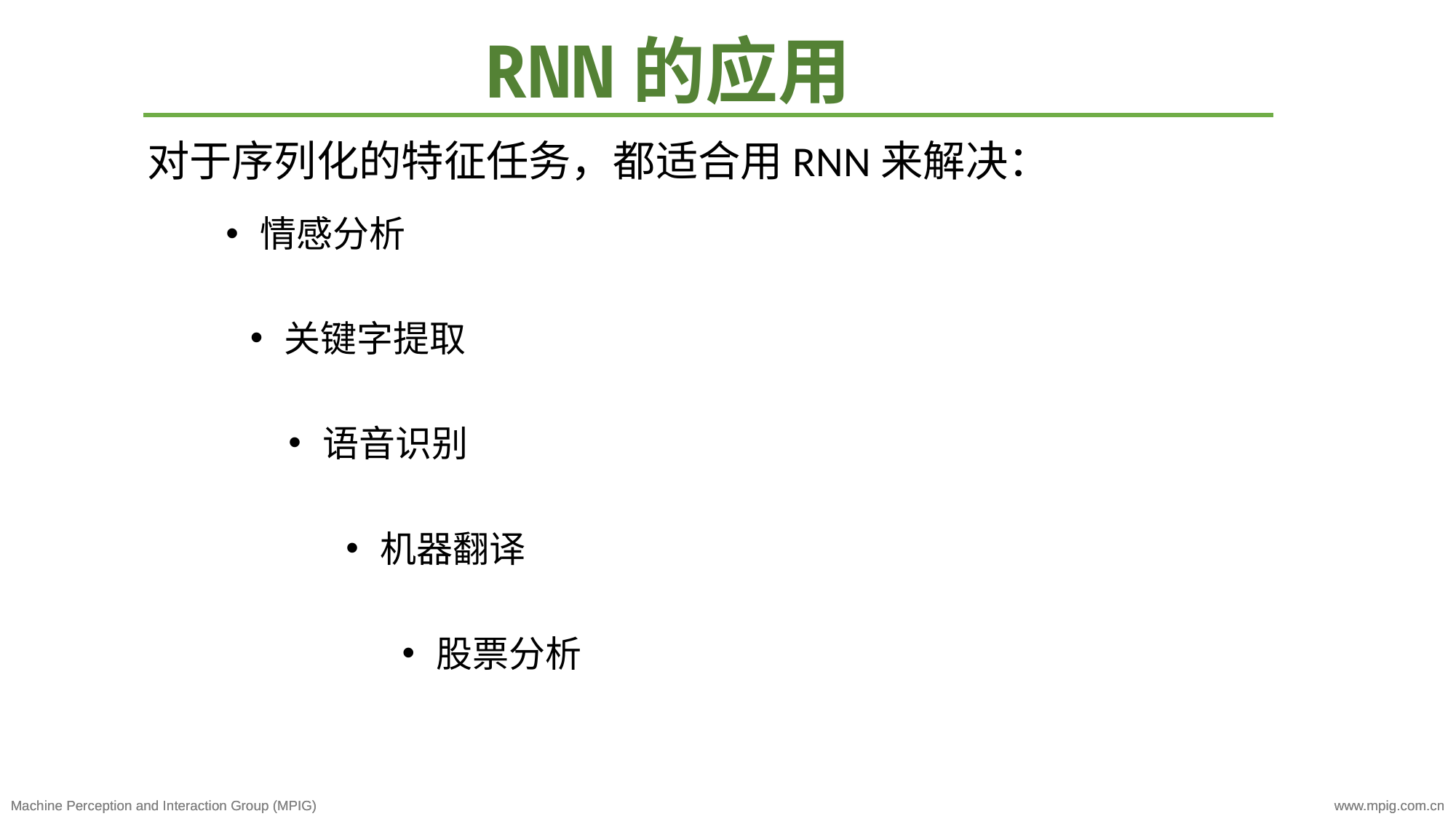

RNN的应用
对于序列化的特征任务，都适合用RNN来解决：
情感分析
关键字提取
语音识别
机器翻译
股票分析